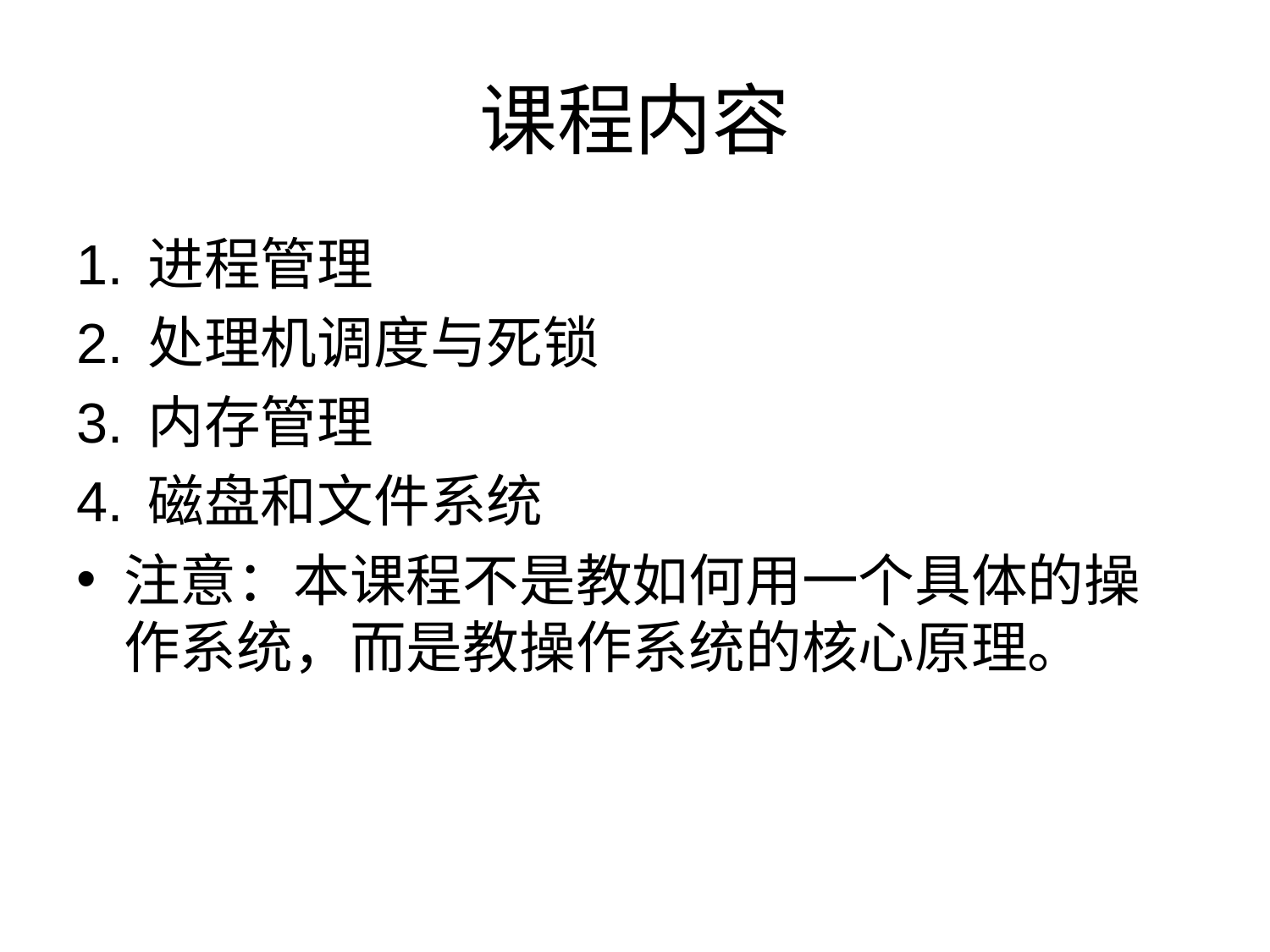

# 课程内容
进程管理
处理机调度与死锁
内存管理
磁盘和文件系统
注意：本课程不是教如何用一个具体的操作系统，而是教操作系统的核心原理。